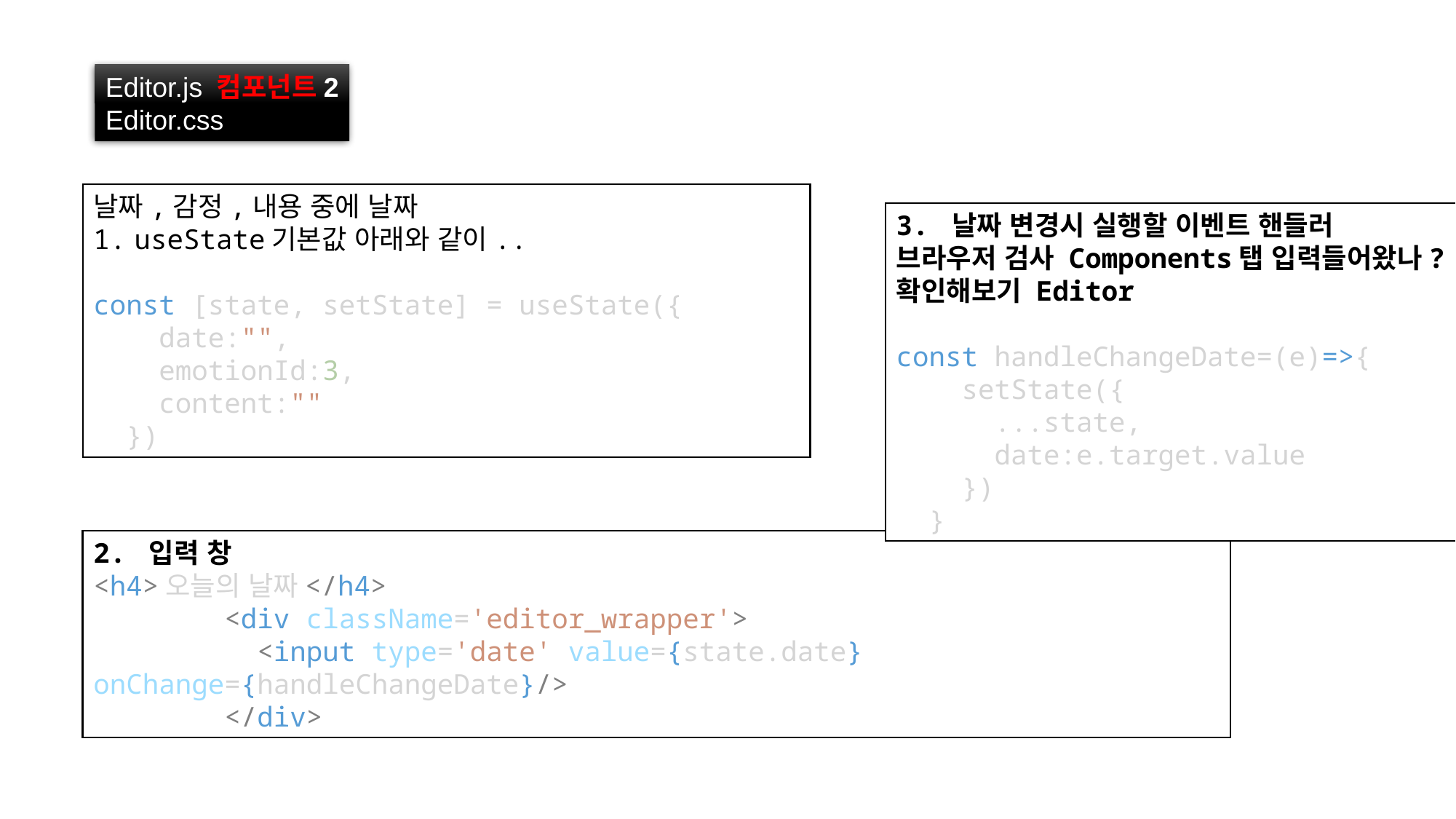

Editor.js 컴포넌트2
Editor.css
날짜,감정,내용 중에 날짜
useState기본값 아래와 같이..

const [state, setState] = useState({
    date:"",
    emotionId:3,
    content:""
  })
3. 날짜 변경시 실행할 이벤트 핸들러
브라우저 검사 Components탭 입력들어왔나?
확인해보기 Editor

const handleChangeDate=(e)=>{
    setState({
      ...state,
      date:e.target.value
    })
  }
2. 입력 창
<h4>오늘의 날짜</h4>
        <div className='editor_wrapper'>
          <input type='date' value={state.date} onChange={handleChangeDate}/>
        </div>